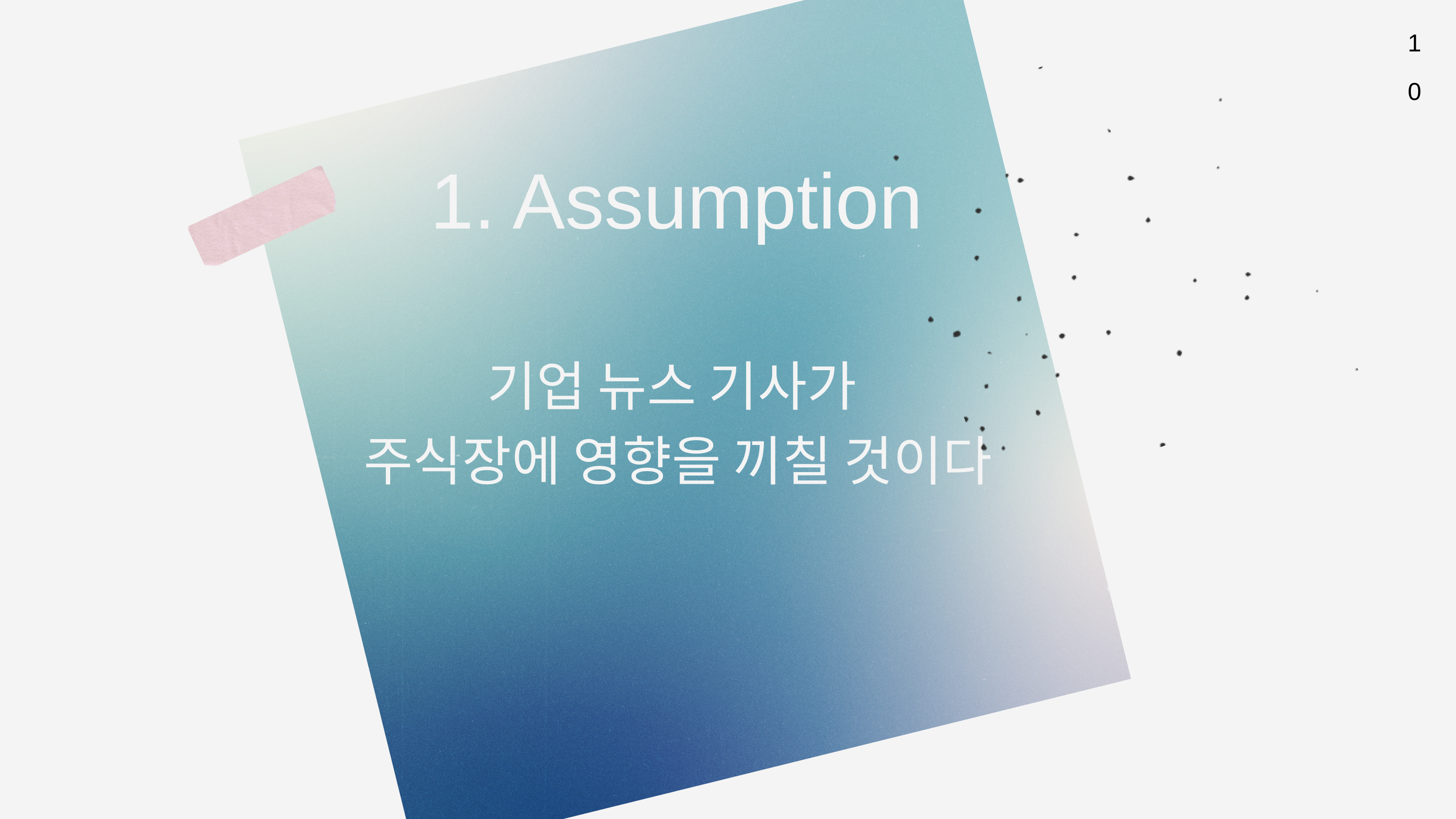

10

1. Assumption

기업 뉴스 기사가
주식장에 영향을 끼칠 것이다